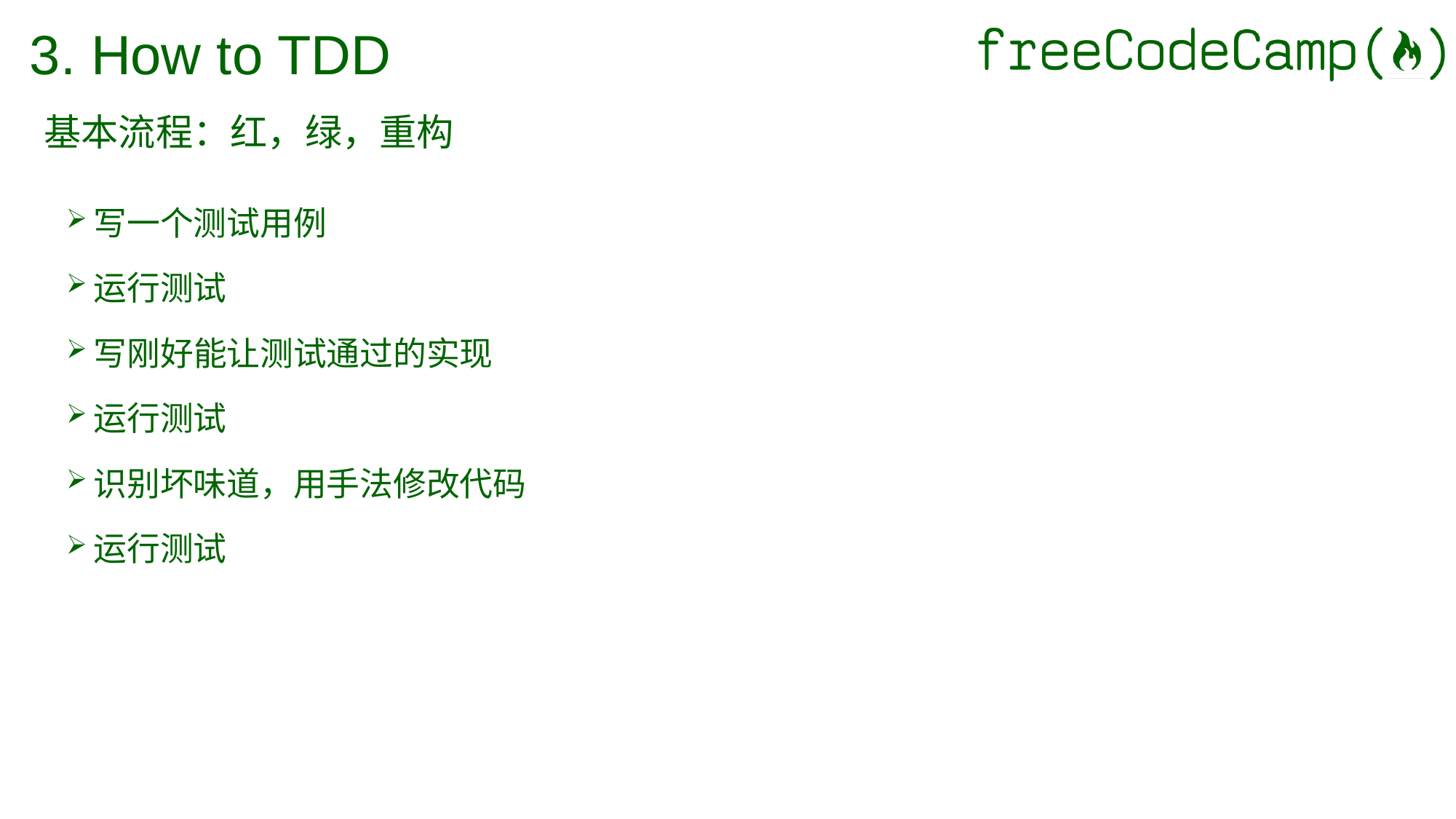

# 3. How to TDD
基本流程：红，绿，重构
写一个测试用例
运行测试
写刚好能让测试通过的实现
运行测试
识别坏味道，用手法修改代码
运行测试